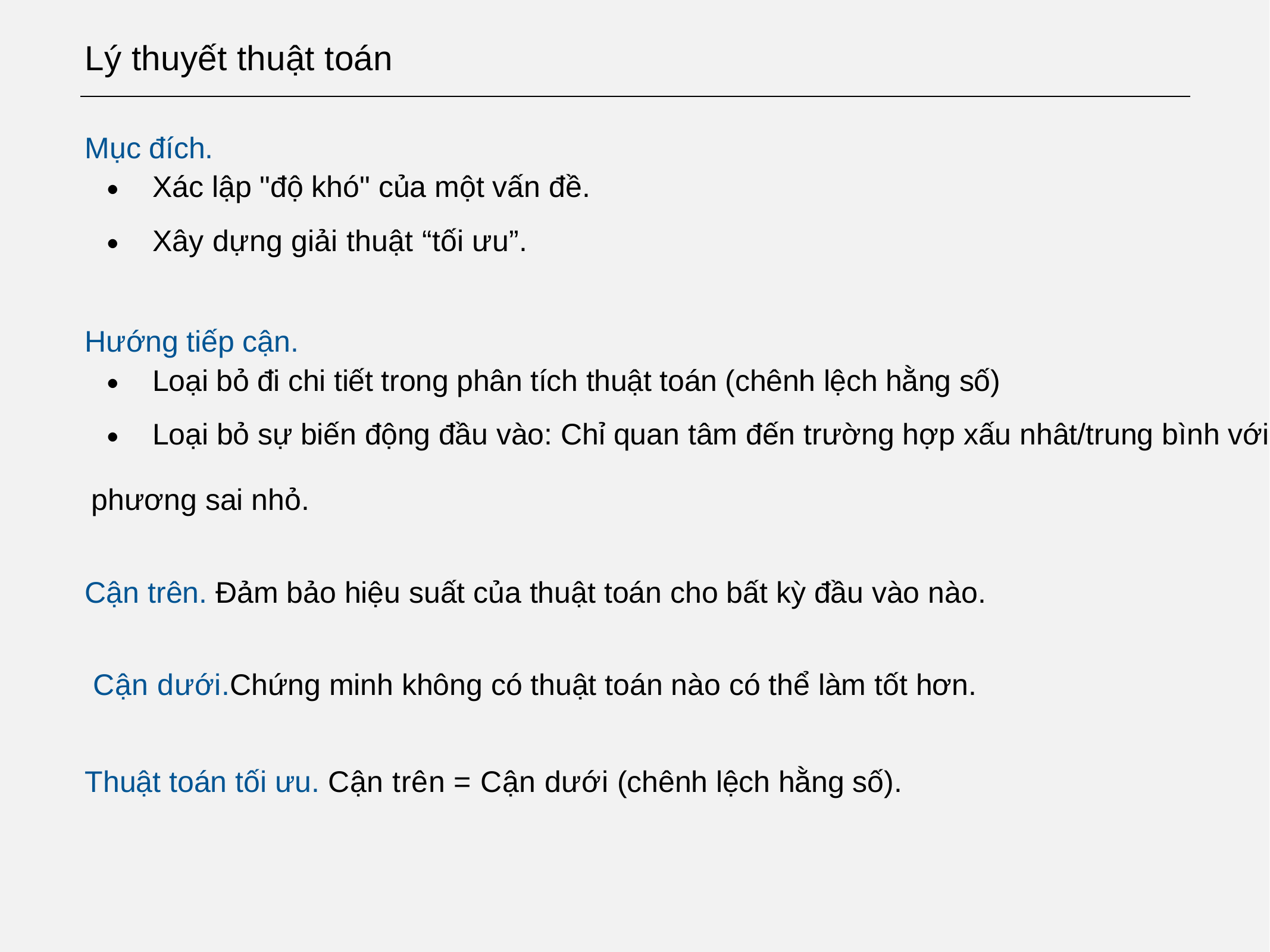

# Lý thuyết thuật toán
Mục đích.
・Xác lập "độ khó" của một vấn đề.
・Xây dựng giải thuật “tối ưu”.
Hướng tiếp cận.
・Loại bỏ đi chi tiết trong phân tích thuật toán (chênh lệch hằng số)
・Loại bỏ sự biến động đầu vào: Chỉ quan tâm đến trường hợp xấu nhât/trung bình với phương sai nhỏ.
Cận trên. Đảm bảo hiệu suất của thuật toán cho bất kỳ đầu vào nào.
 Cận dưới.Chứng minh không có thuật toán nào có thể làm tốt hơn.

Thuật toán tối ưu. Cận trên = Cận dưới (chênh lệch hằng số).
60